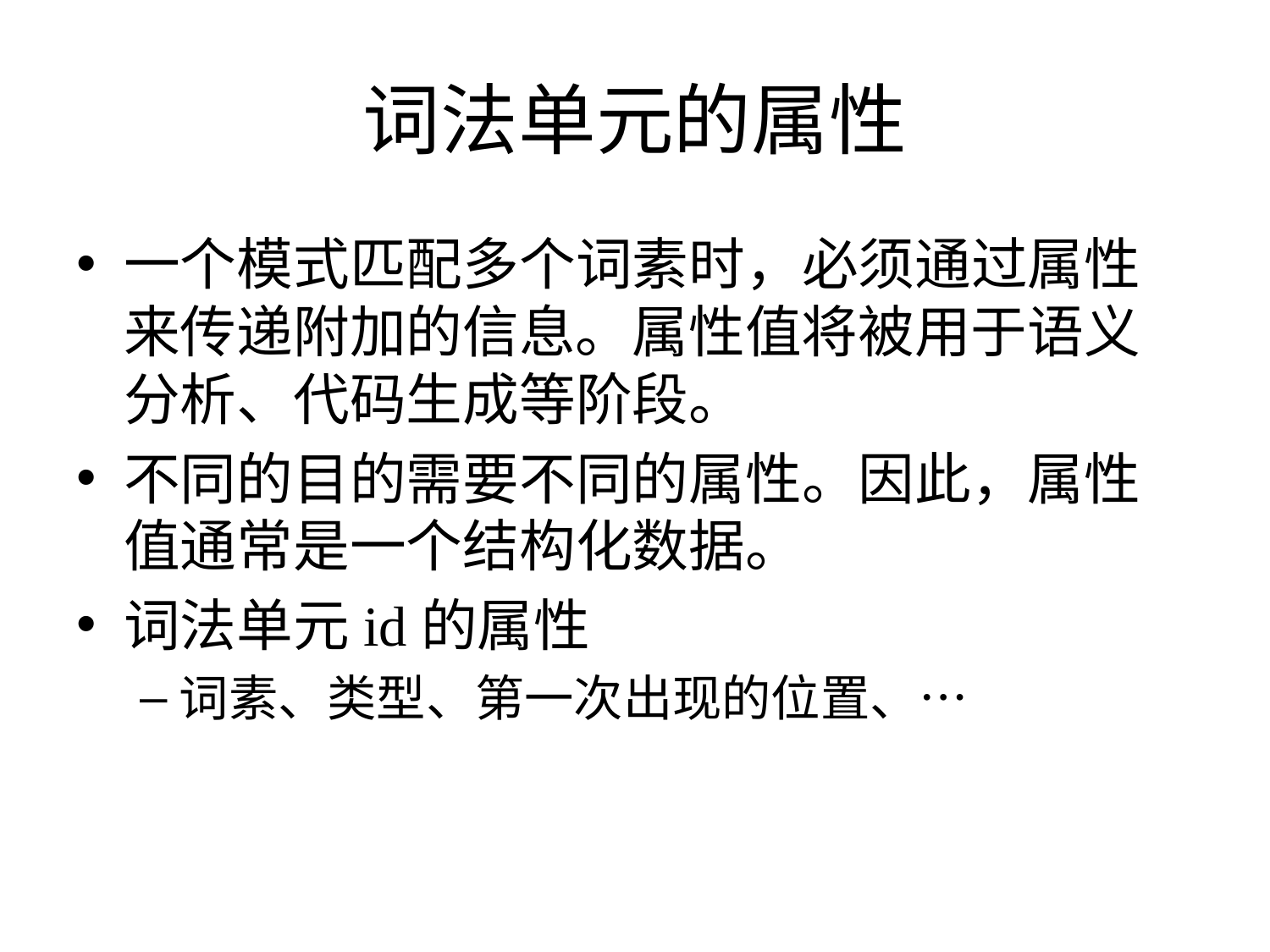

# 词法单元的属性
一个模式匹配多个词素时，必须通过属性来传递附加的信息。属性值将被用于语义分析、代码生成等阶段。
不同的目的需要不同的属性。因此，属性值通常是一个结构化数据。
词法单元id的属性
词素、类型、第一次出现的位置、…